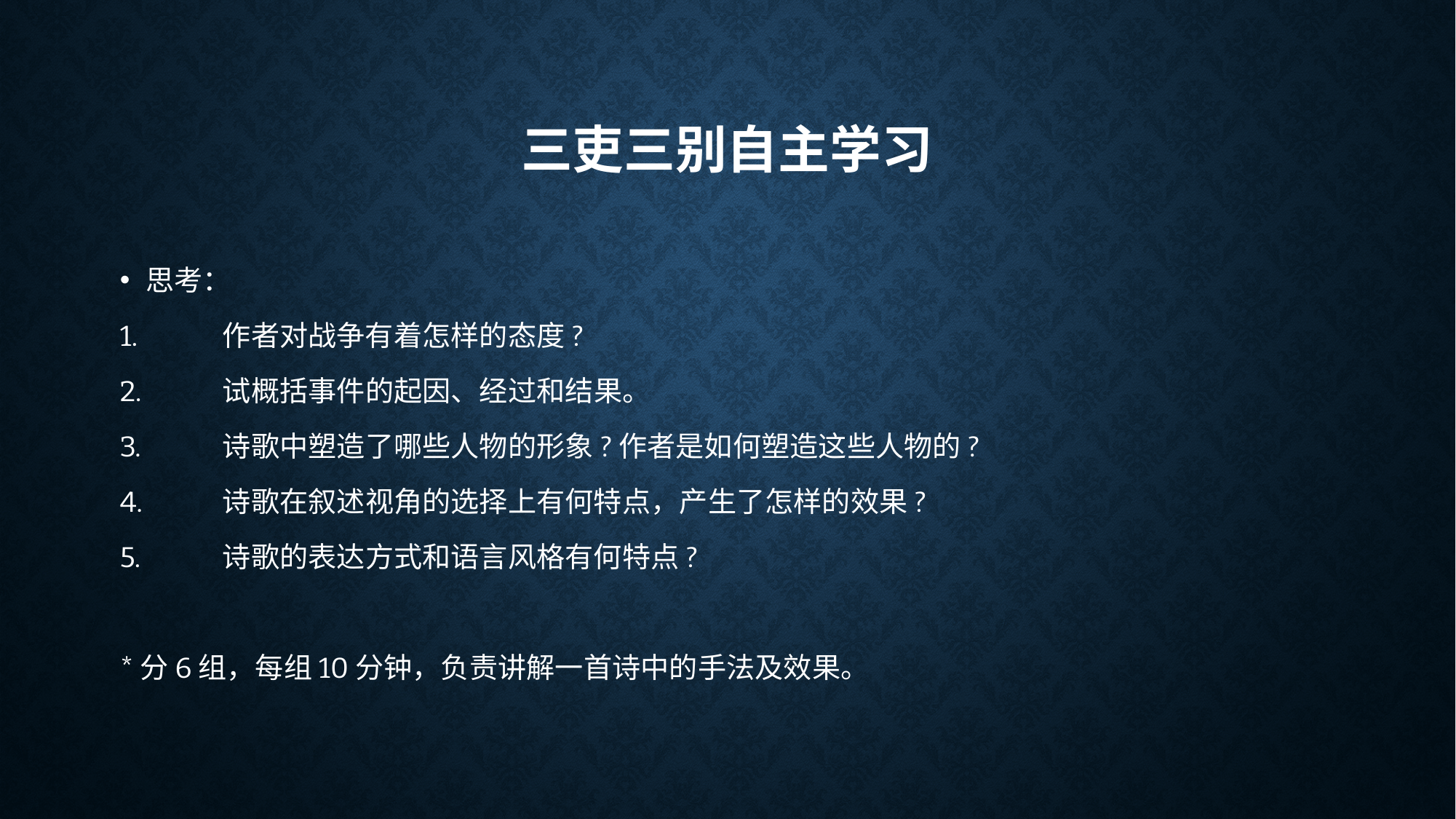

# 三吏三别自主学习
思考：
1.	作者对战争有着怎样的态度?
2.	试概括事件的起因、经过和结果。
3.	诗歌中塑造了哪些人物的形象?作者是如何塑造这些人物的?
4.	诗歌在叙述视角的选择上有何特点，产生了怎样的效果?
5.	诗歌的表达方式和语言风格有何特点?

*分6组，每组10分钟，负责讲解一首诗中的手法及效果。